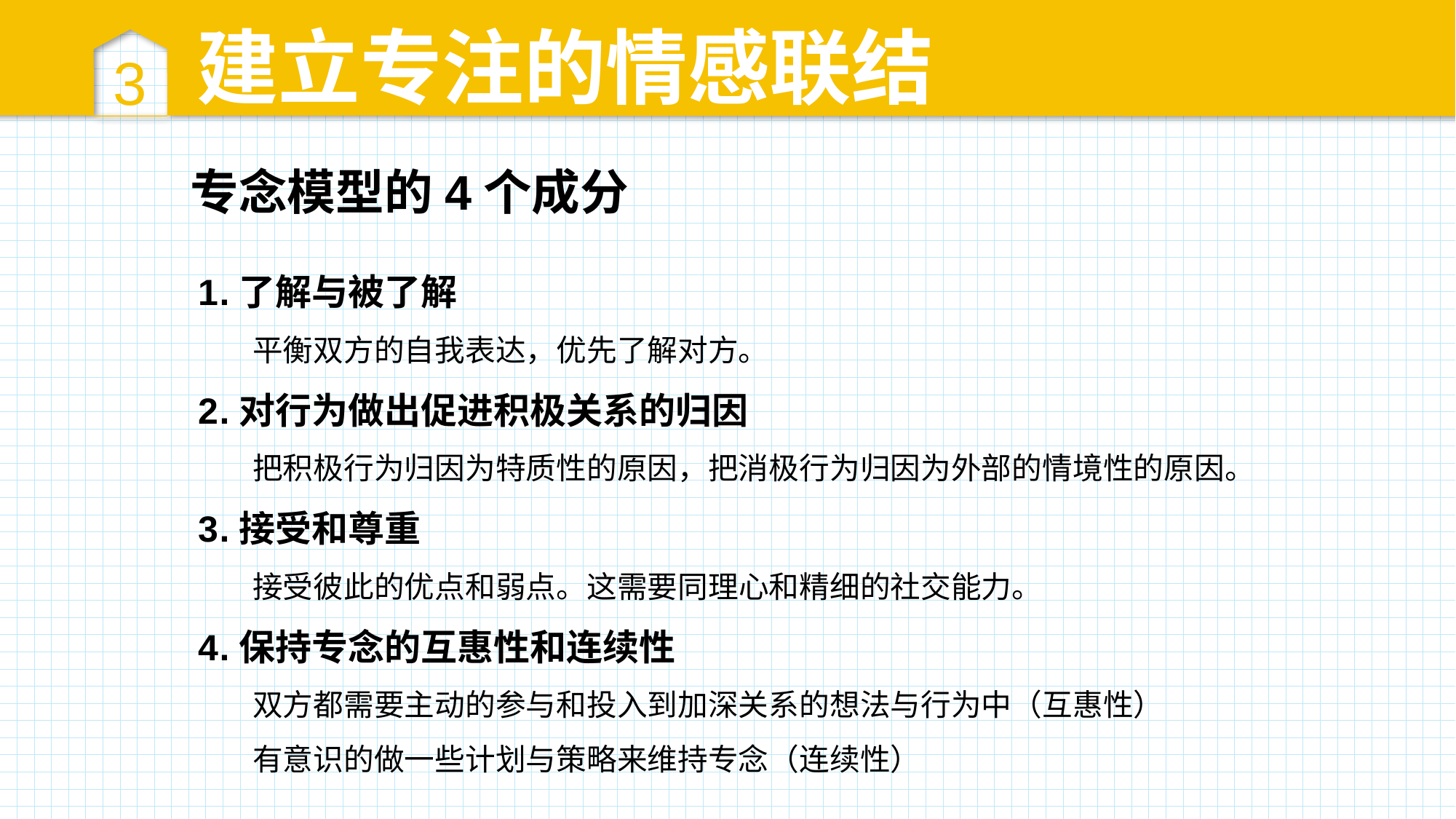

3
建立专注的情感联结
专念模型的4个成分
了解与被了解
平衡双方的自我表达，优先了解对方。
对行为做出促进积极关系的归因
把积极行为归因为特质性的原因，把消极行为归因为外部的情境性的原因。
接受和尊重
接受彼此的优点和弱点。这需要同理心和精细的社交能力。
保持专念的互惠性和连续性
双方都需要主动的参与和投入到加深关系的想法与行为中（互惠性）
有意识的做一些计划与策略来维持专念（连续性）